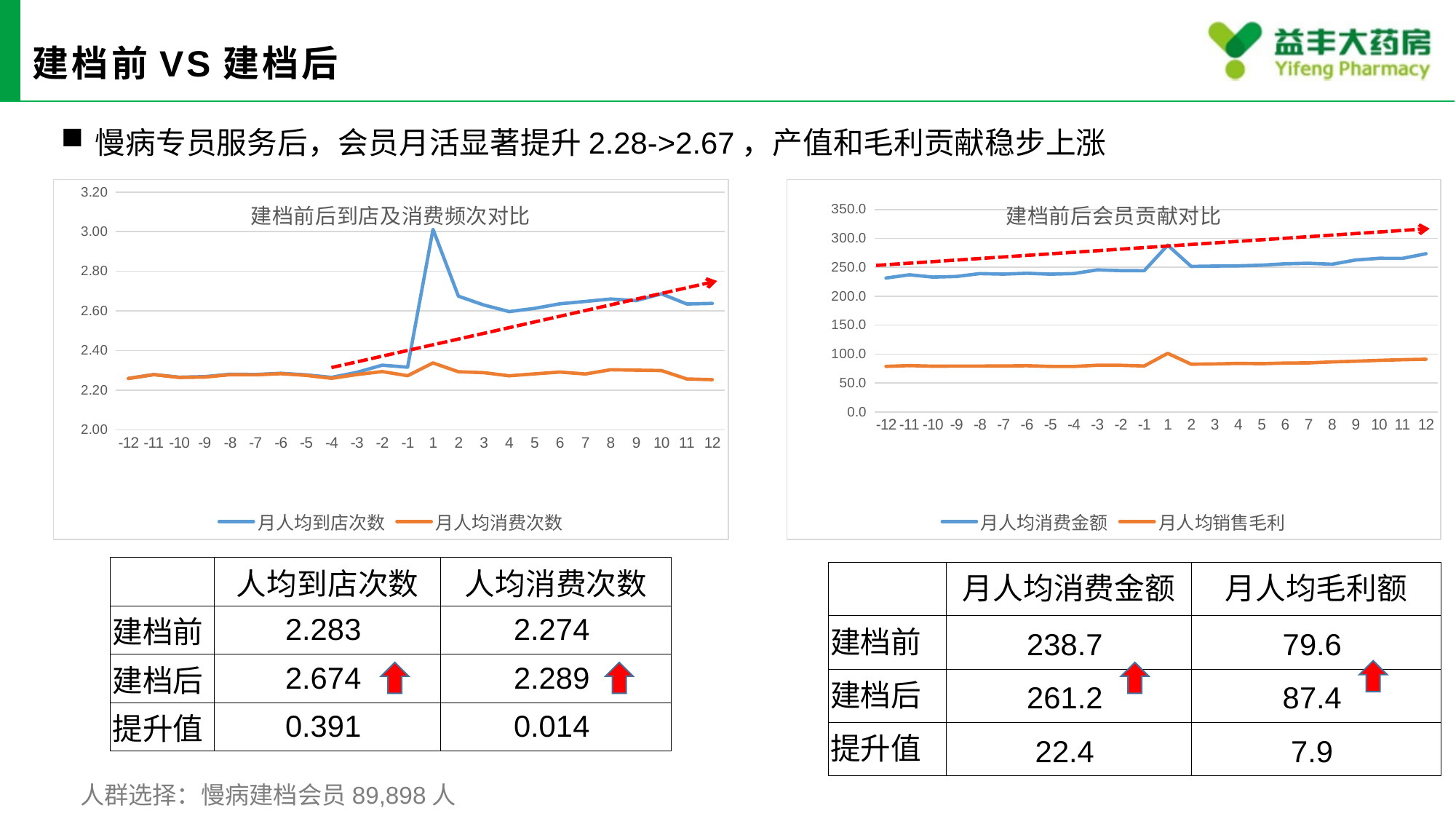

# 建档前VS建档后
慢病专员服务后，会员月活显著提升2.28->2.67，产值和毛利贡献稳步上涨

### Chart: 建档前后到店及消费频次对比

| Category | 月人均到店次数 | 月人均消费次数 |
|---|---|---|
| -12 | 2.259567 | 2.259563 |
| -11 | 2.279097 | 2.278818 |
| -10 | 2.26578 | 2.264495 |
| -9 | 2.268545 | 2.266431 |
| -8 | 2.280801 | 2.278385 |
| -7 | 2.279325 | 2.277706 |
| -6 | 2.285469 | 2.283531 |
| -5 | 2.277644 | 2.275145 |
| -4 | 2.264845 | 2.260178 |
| -3 | 2.290401 | 2.279184 |
| -2 | 2.326536 | 2.294391 |
| -1 | 2.316453 | 2.273384 |
| 1 | 3.011888 | 2.337795 |
| 2 | 2.674475 | 2.293453 |
| 3 | 2.630288 | 2.288839 |
| 4 | 2.596796 | 2.272959 |
| 5 | 2.613061 | 2.282686 |
| 6 | 2.636389 | 2.292041 |
| 7 | 2.647954 | 2.281948 |
| 8 | 2.660229 | 2.303691 |
| 9 | 2.652157 | 2.301461 |
| 10 | 2.686172 | 2.299543 |
| 11 | 2.635236 | 2.257004 |
| 12 | 2.638341 | 2.25355 |

### Chart: 建档前后会员贡献对比

| Category | 月人均消费金额 | 月人均销售毛利 |
|---|---|---|
| -12 | 231.57180482306 | 78.8328196505495 |
| -11 | 237.127710966725 | 80.2020377160858 |
| -10 | 233.169929519558 | 79.1051293394416 |
| -9 | 234.201737696009 | 79.3847023560006 |
| -8 | 239.160553548089 | 79.3650937341431 |
| -7 | 238.295201635805 | 79.4755092014086 |
| -6 | 239.743555729984 | 79.9388778687299 |
| -5 | 238.244918295885 | 78.7508273489932 |
| -4 | 239.250495131328 | 78.6892559124717 |
| -3 | 245.610194563461 | 80.7361184027533 |
| -2 | 244.350456478496 | 80.6730062761506 |
| -1 | 244.151229298728 | 79.4929929375062 |
| 1 | 288.289722074703 | 101.355283941532 |
| 2 | 251.561692538126 | 82.6215797351579 |
| 3 | 252.100526864893 | 83.0527676168119 |
| 4 | 252.536694204634 | 83.9564151018216 |
| 5 | 253.771990017561 | 83.4705010629448 |
| 6 | 256.166015637055 | 84.5283385011059 |
| 7 | 257.045042804728 | 84.8459951662687 |
| 8 | 255.418339891451 | 86.5306884260515 |
| 9 | 262.621276697864 | 87.7436183505319 |
| 10 | 265.576001711514 | 89.236599771798 |
| 11 | 265.472649757838 | 90.2991492735151 |
| 12 | 273.503954086003 | 91.2304567414767 |
|  | 人均到店次数 | 人均消费次数 |
| --- | --- | --- |
| 建档前 | 2.283 | 2.274 |
| 建档后 | 2.674 | 2.289 |
| 提升值 | 0.391 | 0.014 |
|  | 月人均消费金额 | 月人均毛利额 |
| --- | --- | --- |
| 建档前 | 238.7 | 79.6 |
| 建档后 | 261.2 | 87.4 |
| 提升值 | 22.4 | 7.9 |

人群选择：慢病建档会员89,898人